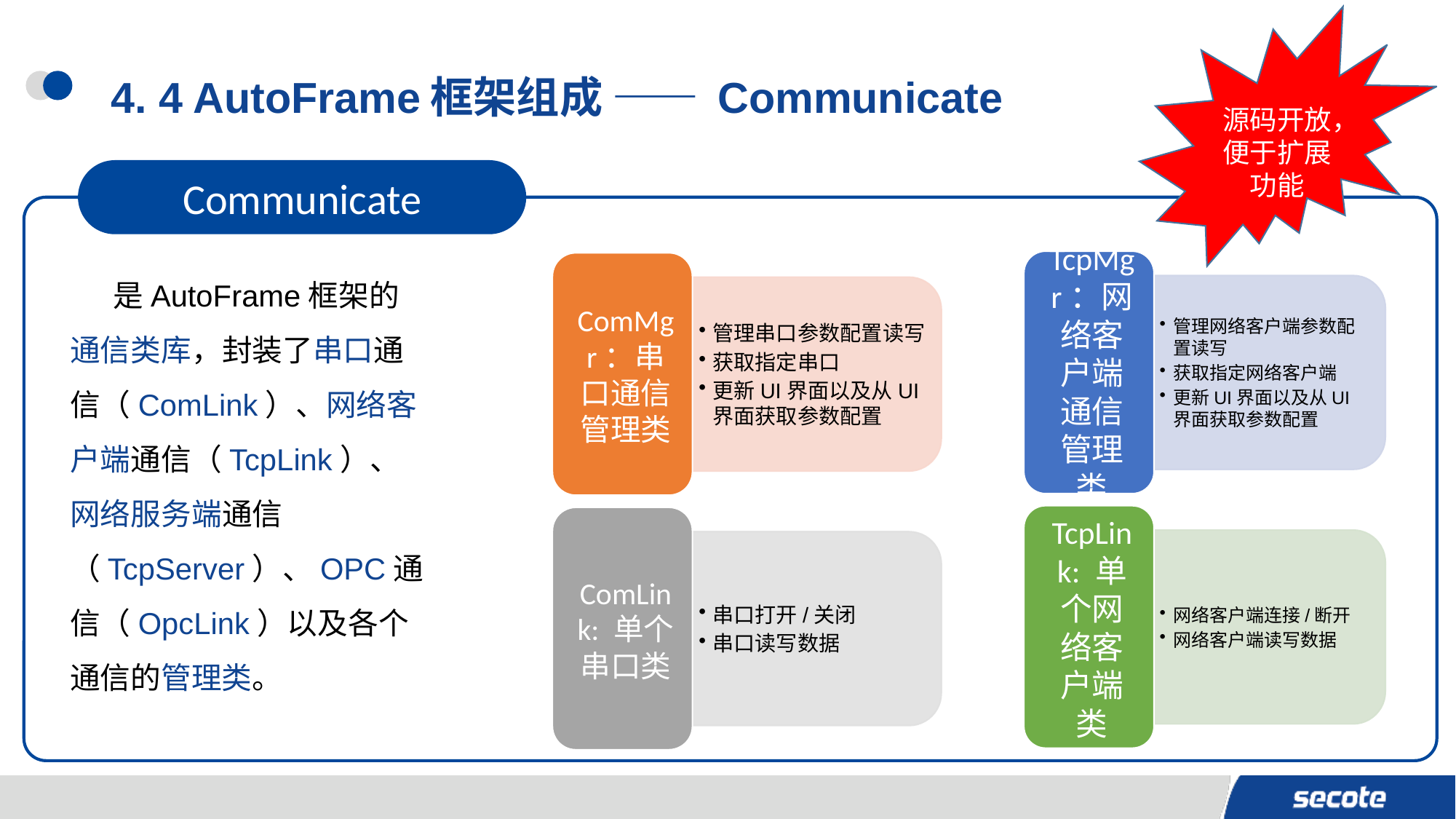

源码开放，便于扩展功能
# 4. 4 AutoFrame框架组成 —— Communicate

Communicate

管理网络客户端参数配置读写
获取指定网络客户端
更新UI界面以及从UI界面获取参数配置
TcpMgr：网络客户端通信管理类
网络客户端连接/断开
网络客户端读写数据
TcpLink: 单个网络客户端类
是AutoFrame框架的通信类库，封装了串口通信（ComLink）、网络客户端通信（TcpLink）、网络服务端通信（TcpServer）、OPC通信（OpcLink）以及各个通信的管理类。

管理串口参数配置读写
获取指定串口
更新UI界面以及从UI界面获取参数配置
ComMgr：串口通信管理类
串口打开/关闭
串口读写数据
ComLink: 单个串口类